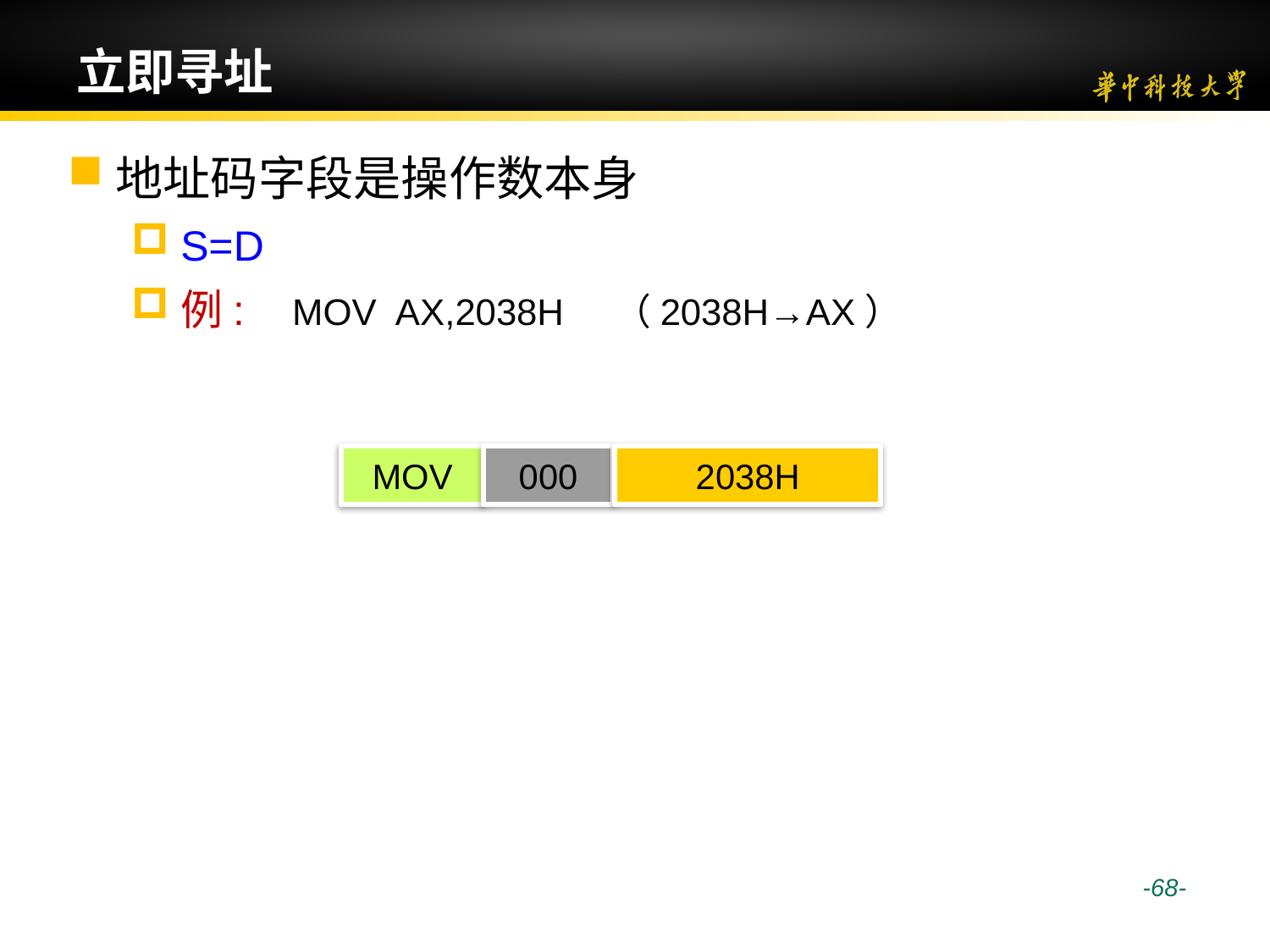

# 立即寻址
地址码字段是操作数本身
S=D
例:    MOV  AX,2038H    （2038H→AX）
MOV
  000
2038H
 -68-